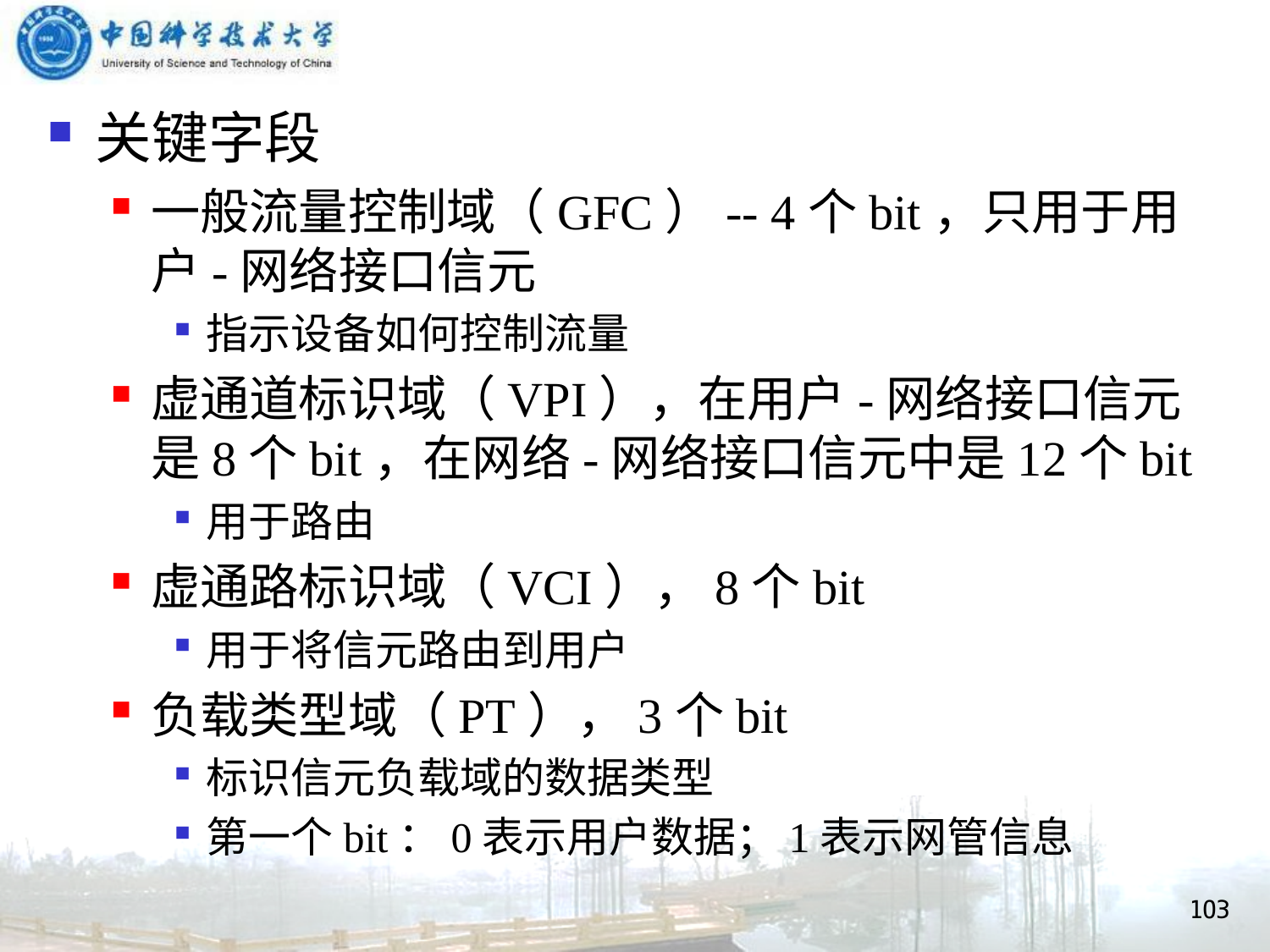

关键字段
一般流量控制域（GFC）-- 4个bit，只用于用户-网络接口信元
指示设备如何控制流量
虚通道标识域（VPI），在用户-网络接口信元是8个bit，在网络-网络接口信元中是12个bit
用于路由
虚通路标识域（VCI），8个bit
用于将信元路由到用户
负载类型域（PT），3个bit
标识信元负载域的数据类型
第一个bit：0表示用户数据；1表示网管信息
103